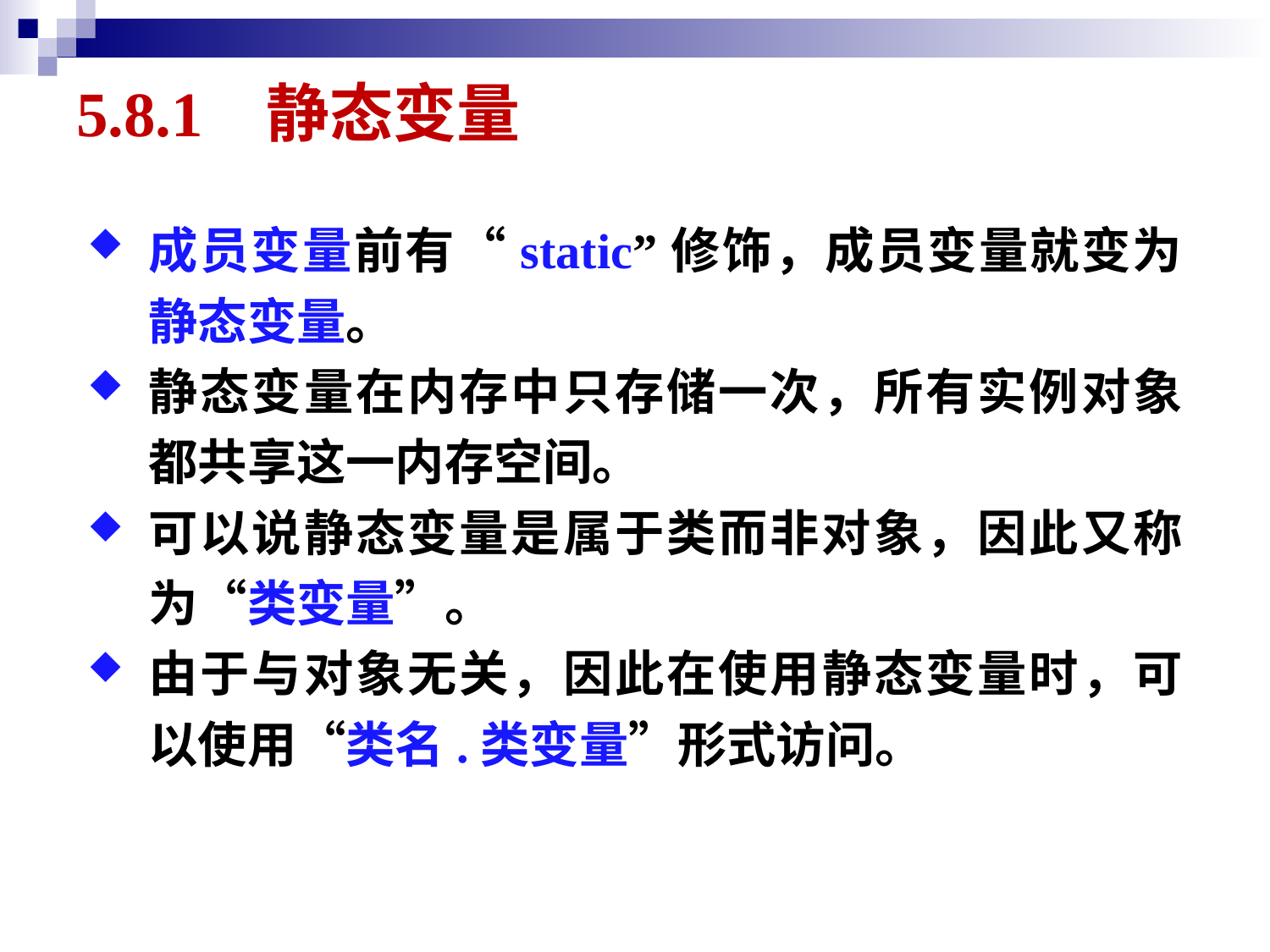

# 5.8.1   静态变量
成员变量前有“static”修饰，成员变量就变为静态变量。
静态变量在内存中只存储一次，所有实例对象都共享这一内存空间。
可以说静态变量是属于类而非对象，因此又称为“类变量”。
由于与对象无关，因此在使用静态变量时，可以使用“类名.类变量”形式访问。